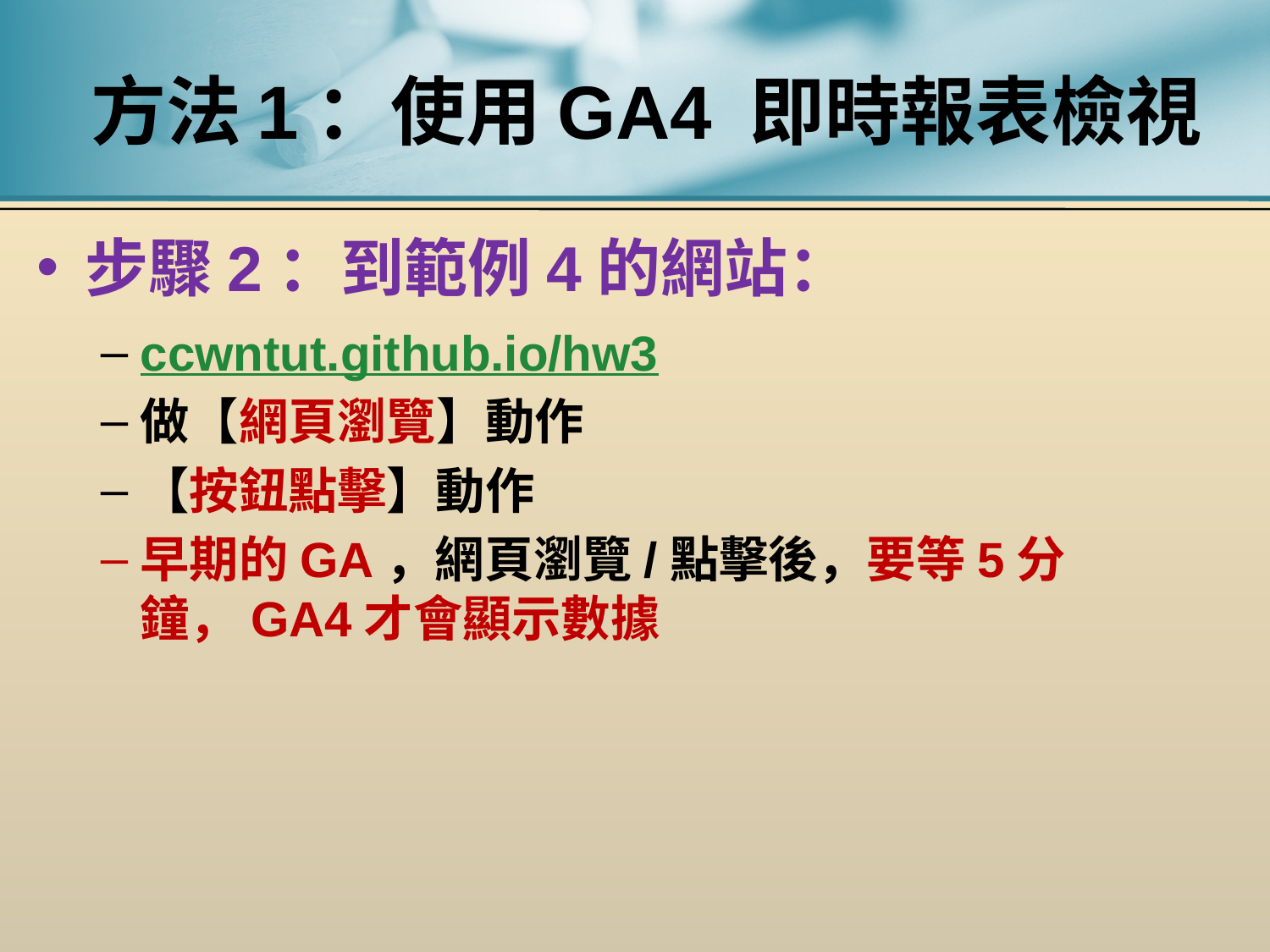

# 方法1：使用GA4 即時報表檢視
步驟2：到範例4的網站：
ccwntut.github.io/hw3
做【網頁瀏覽】動作
【按鈕點擊】動作
早期的GA，網頁瀏覽/點擊後，要等5分鐘，GA4才會顯示數據